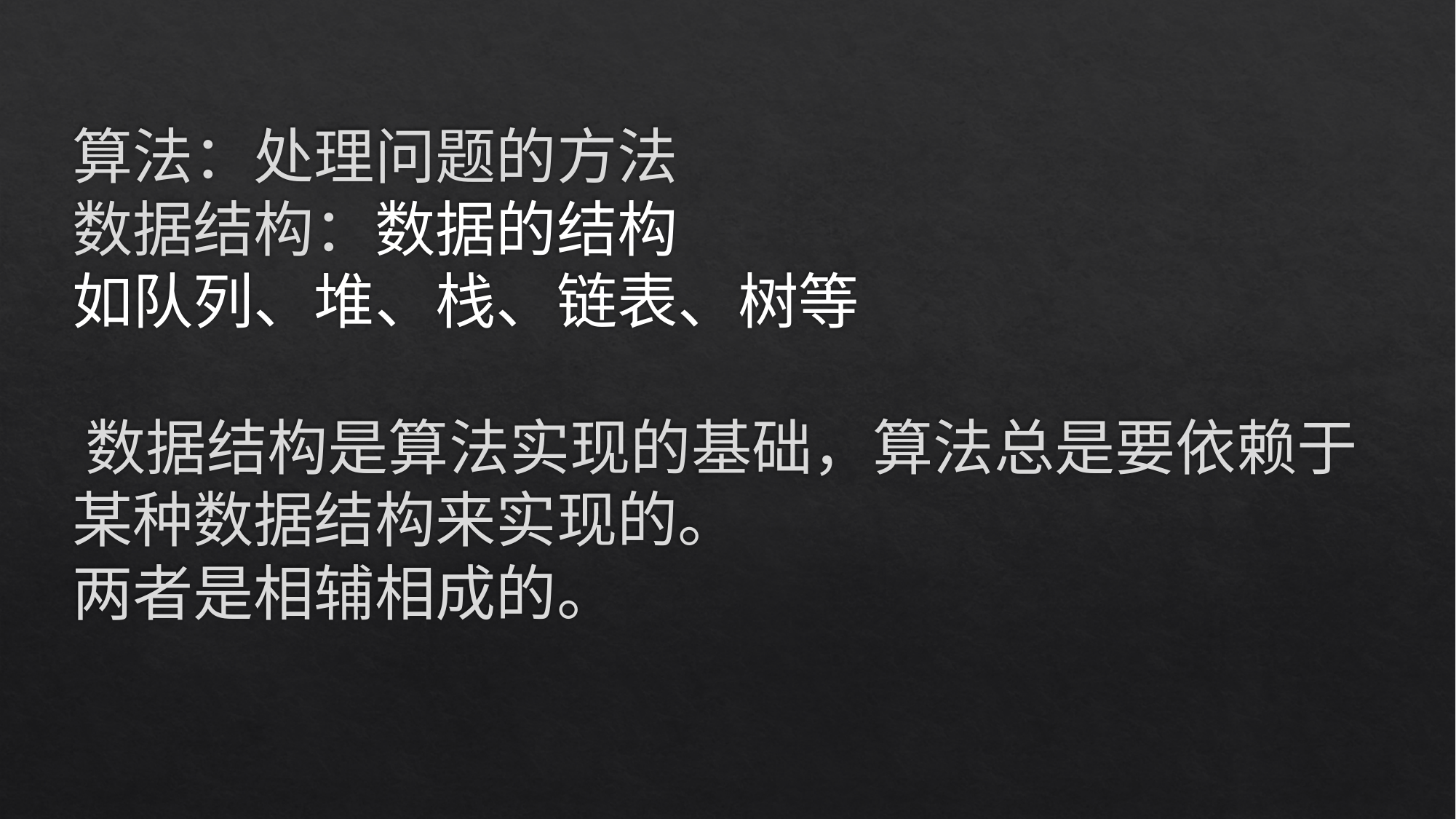

# 算法：处理问题的方法 数据结构：数据的结构 如队列、堆、栈、链表、树等 数据结构是算法实现的基础，算法总是要依赖于某种数据结构来实现的。 两者是相辅相成的。